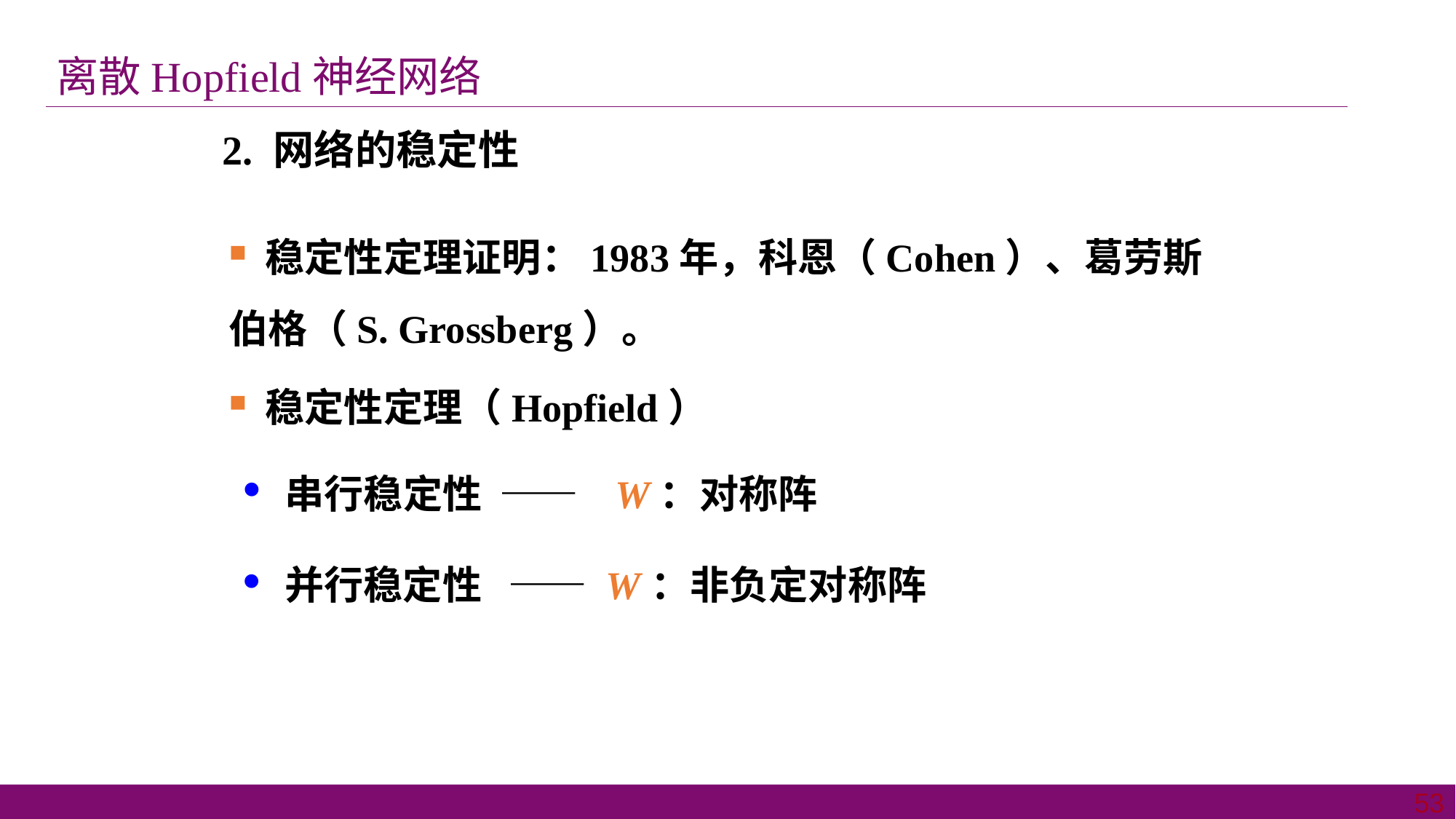

离散Hopfield神经网络
2. 网络的稳定性

 稳定性定理证明：1983年，科恩（Cohen）、葛劳斯伯格（S. Grossberg）。
 稳定性定理（Hopfield）

 串行稳定性  ——   W：对称阵
 并行稳定性   —— W：非负定对称阵
53